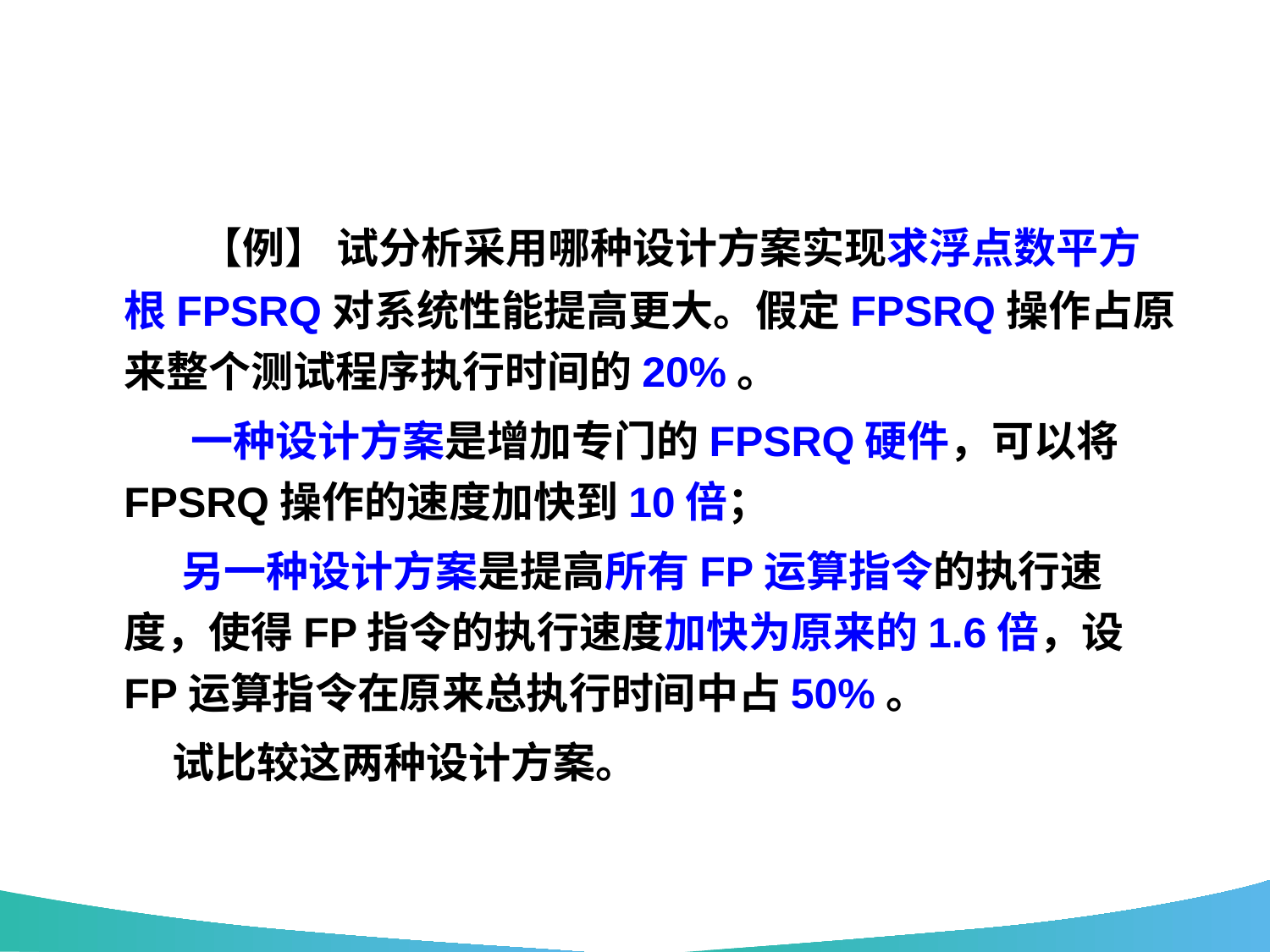

【例】 试分析采用哪种设计方案实现求浮点数平方根FPSRQ对系统性能提高更大。假定FPSRQ操作占原来整个测试程序执行时间的20%。
           一种设计方案是增加专门的FPSRQ硬件，可以将FPSRQ操作的速度加快到10倍；
          另一种设计方案是提高所有FP运算指令的执行速度，使得FP指令的执行速度加快为原来的1.6倍，设FP运算指令在原来总执行时间中占50%。
         试比较这两种设计方案。